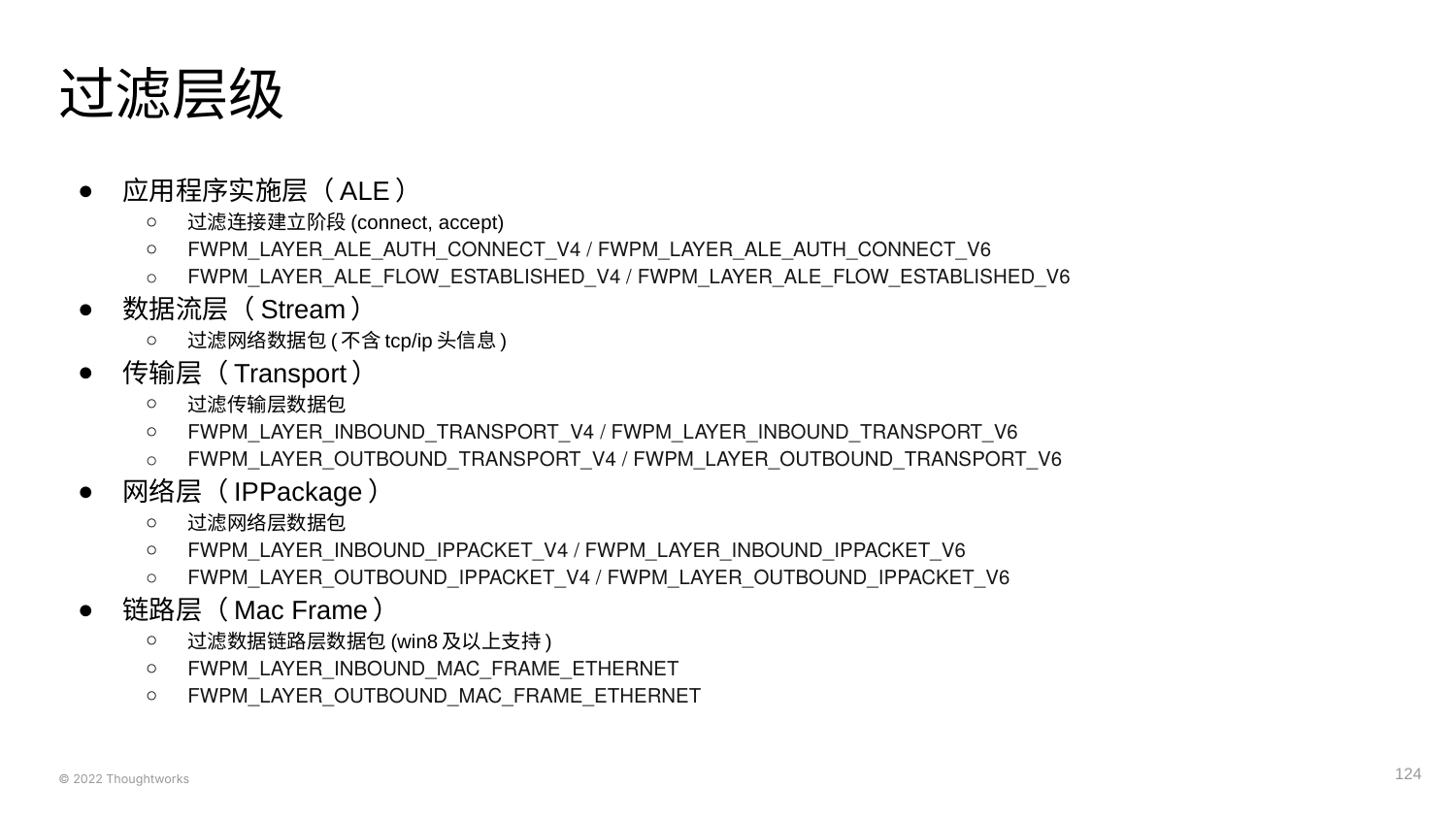

# 过滤层级
应用程序实施层（ALE）
过滤连接建立阶段(connect, accept)
FWPM_LAYER_ALE_AUTH_CONNECT_V4 / FWPM_LAYER_ALE_AUTH_CONNECT_V6
FWPM_LAYER_ALE_FLOW_ESTABLISHED_V4 / FWPM_LAYER_ALE_FLOW_ESTABLISHED_V6
数据流层（Stream）
过滤网络数据包(不含tcp/ip头信息)
传输层（Transport）
过滤传输层数据包
FWPM_LAYER_INBOUND_TRANSPORT_V4 / FWPM_LAYER_INBOUND_TRANSPORT_V6
FWPM_LAYER_OUTBOUND_TRANSPORT_V4 / FWPM_LAYER_OUTBOUND_TRANSPORT_V6
网络层（IPPackage）
过滤网络层数据包
FWPM_LAYER_INBOUND_IPPACKET_V4 / FWPM_LAYER_INBOUND_IPPACKET_V6
FWPM_LAYER_OUTBOUND_IPPACKET_V4 / FWPM_LAYER_OUTBOUND_IPPACKET_V6
链路层（Mac Frame）
过滤数据链路层数据包(win8及以上支持)
FWPM_LAYER_INBOUND_MAC_FRAME_ETHERNET
FWPM_LAYER_OUTBOUND_MAC_FRAME_ETHERNET
124